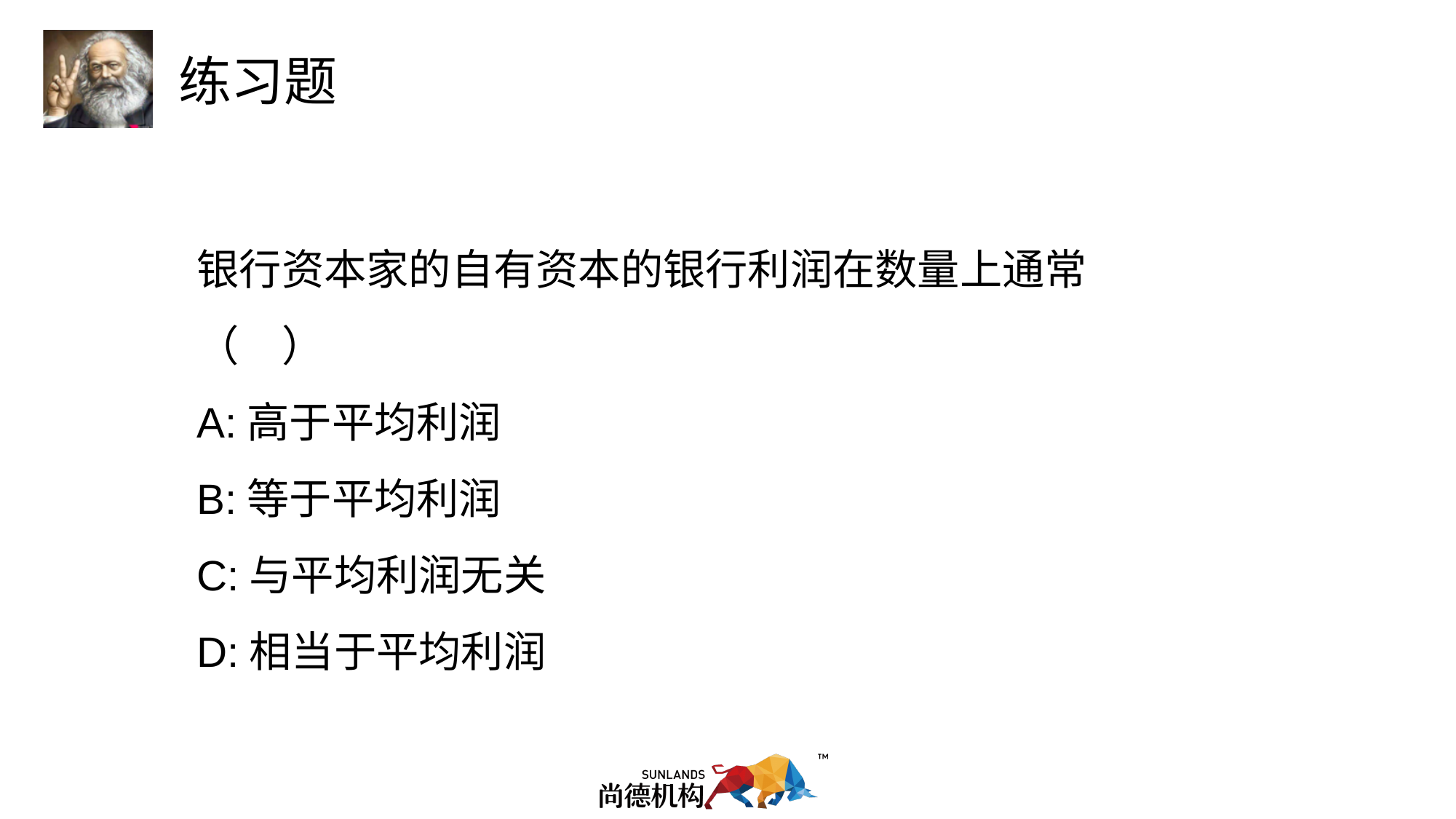

银行资本家的自有资本的银行利润在数量上通常（　）
A:高于平均利润
B:等于平均利润
C:与平均利润无关
D:相当于平均利润